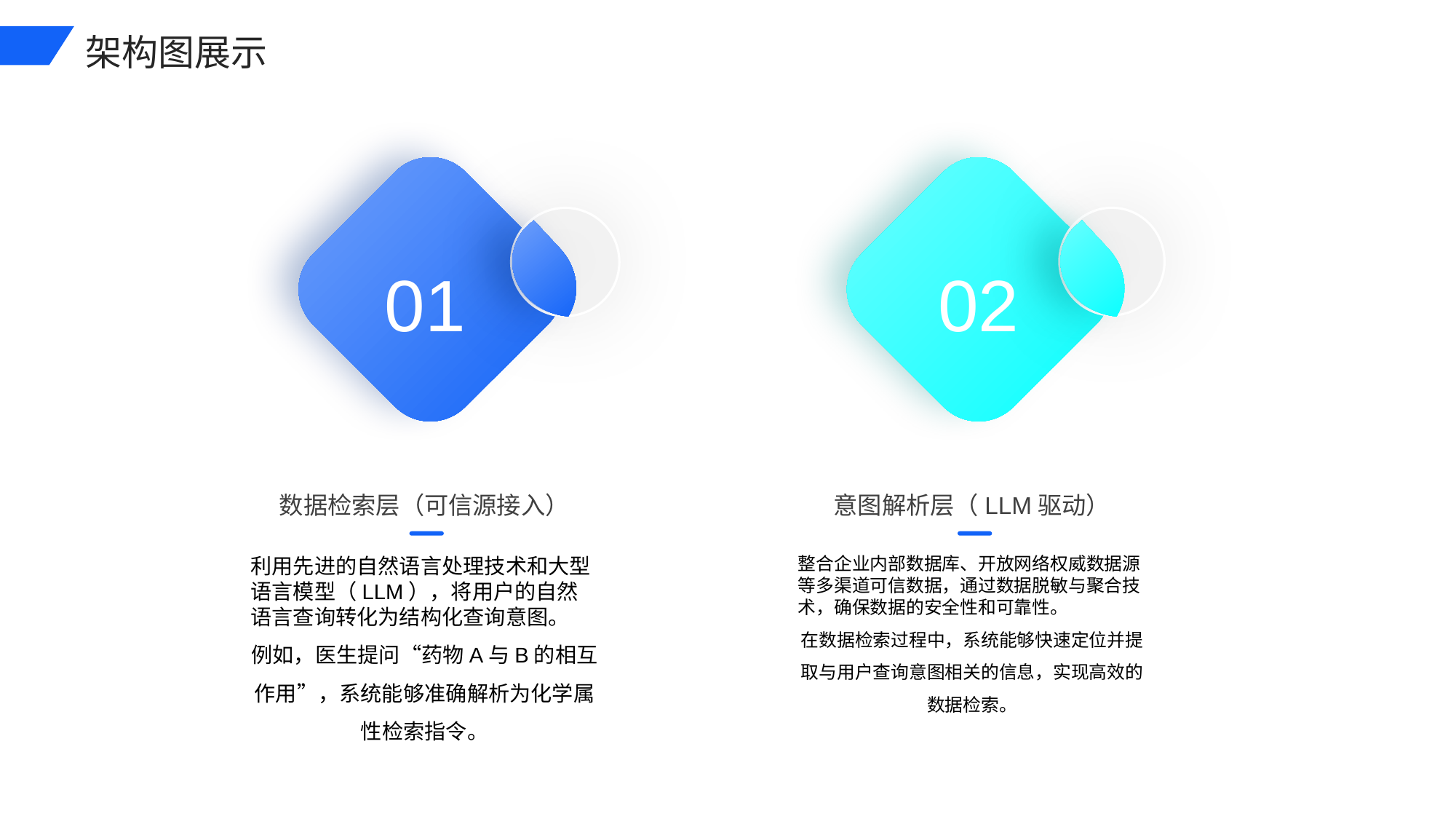

架构图展示

01
02
数据检索层（可信源接入）
意图解析层（LLM驱动）

利用先进的自然语言处理技术和大型语言模型（LLM），将用户的自然语言查询转化为结构化查询意图。
例如，医生提问“药物A与B的相互作用”，系统能够准确解析为化学属性检索指令。
整合企业内部数据库、开放网络权威数据源等多渠道可信数据，通过数据脱敏与聚合技术，确保数据的安全性和可靠性。
在数据检索过程中，系统能够快速定位并提取与用户查询意图相关的信息，实现高效的数据检索。